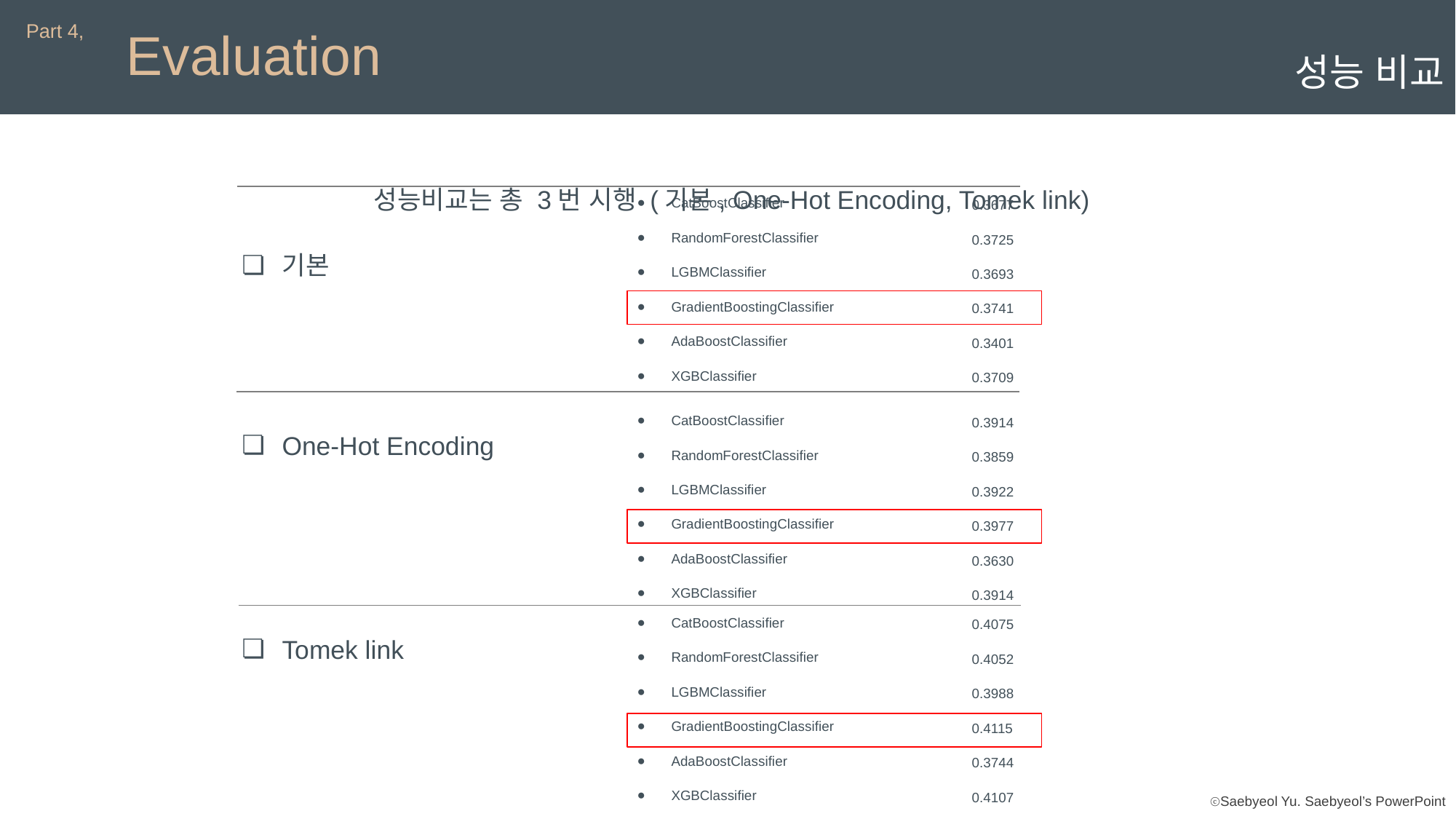

Part 4,
Evaluation
성능 비교
성능비교는 총 3번 시행 (기본, One-Hot Encoding, Tomek link)
CatBoostClassifier
RandomForestClassifier
LGBMClassifier
GradientBoostingClassifier
AdaBoostClassifier
XGBClassifier
0.3677
0.3725
0.3693
0.3741
0.3401
0.3709
기본

One-Hot Encoding

Tomek link

CatBoostClassifier
RandomForestClassifier
LGBMClassifier
GradientBoostingClassifier
AdaBoostClassifier
XGBClassifier
0.3914
0.3859
0.3922
0.3977
0.3630
0.3914

CatBoostClassifier
RandomForestClassifier
LGBMClassifier
GradientBoostingClassifier
AdaBoostClassifier
XGBClassifier
0.4075
0.4052
0.3988
0.4115
0.3744
0.4107